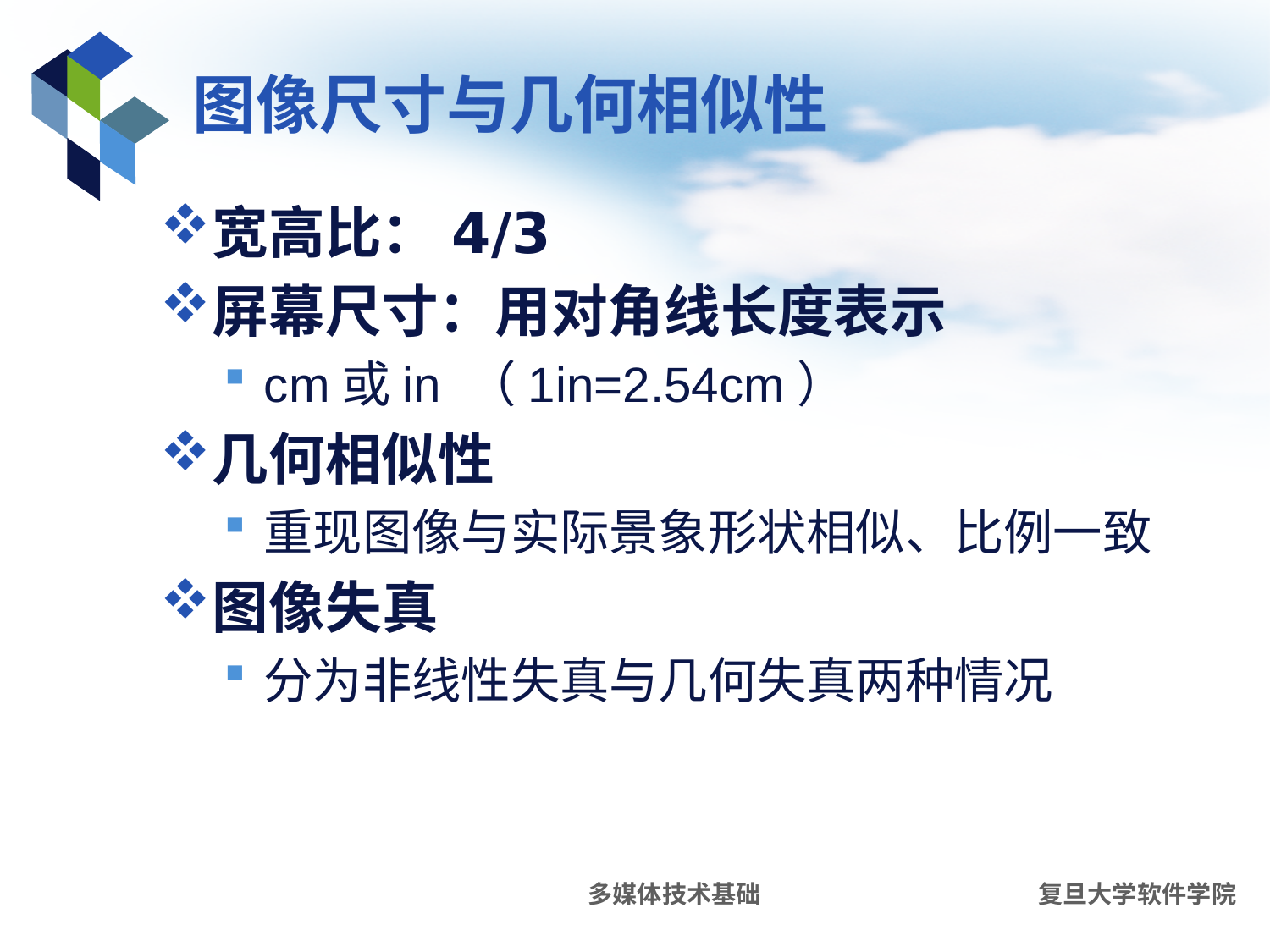

# 图像尺寸与几何相似性
宽高比：4/3
屏幕尺寸：用对角线长度表示
cm或in （1in=2.54cm）
几何相似性
重现图像与实际景象形状相似、比例一致
图像失真
分为非线性失真与几何失真两种情况
多媒体技术基础